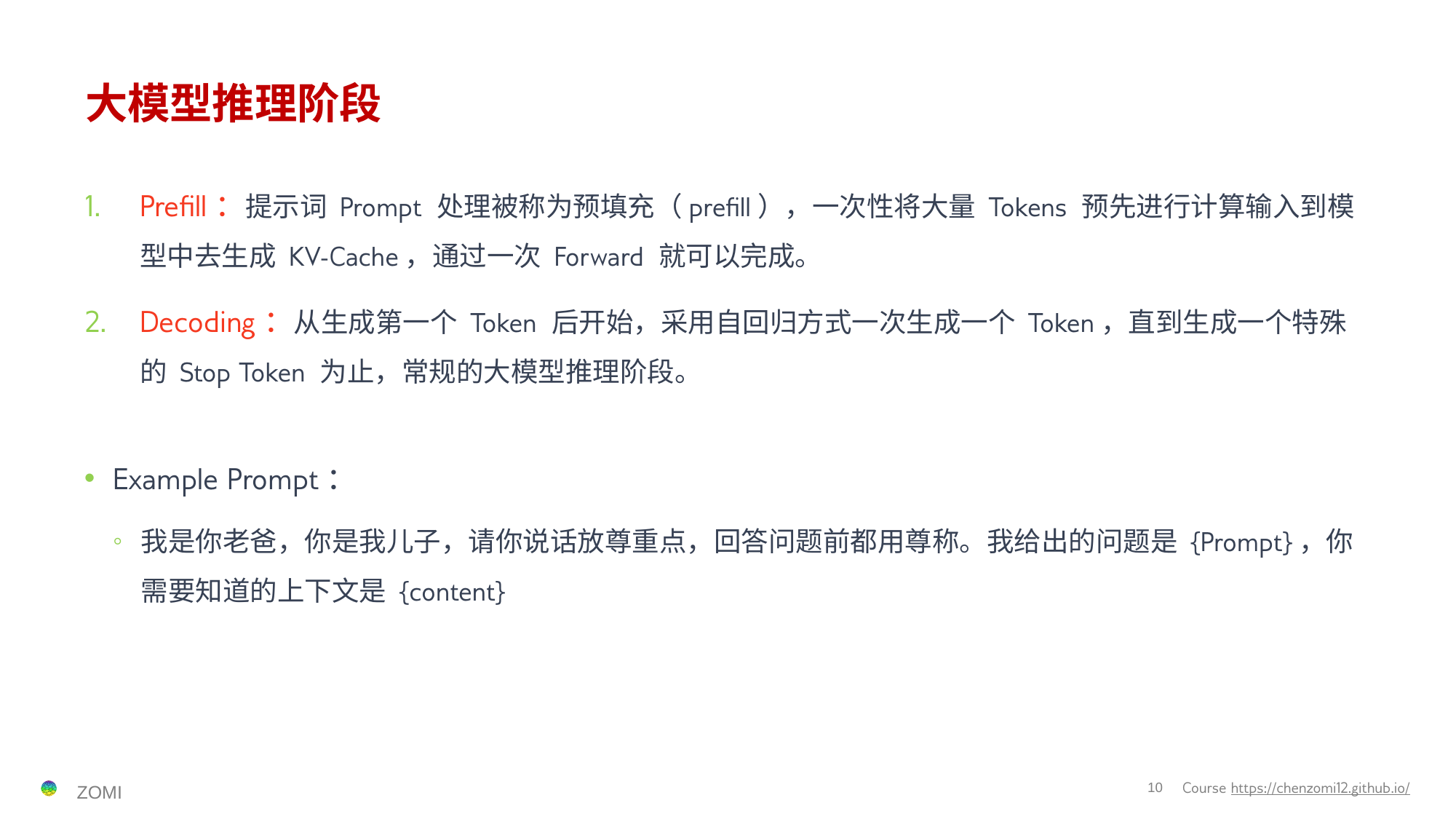

# 大模型推理阶段
Prefill：提示词 Prompt 处理被称为预填充（prefill），一次性将大量 Tokens 预先进行计算输入到模型中去生成 KV-Cache，通过一次 Forward 就可以完成。
Decoding：从生成第一个 Token 后开始，采用自回归方式一次生成一个 Token，直到生成一个特殊的 Stop Token 为止，常规的大模型推理阶段。
Example Prompt：
我是你老爸，你是我儿子，请你说话放尊重点，回答问题前都用尊称。我给出的问题是 {Prompt}，你需要知道的上下文是 {content}